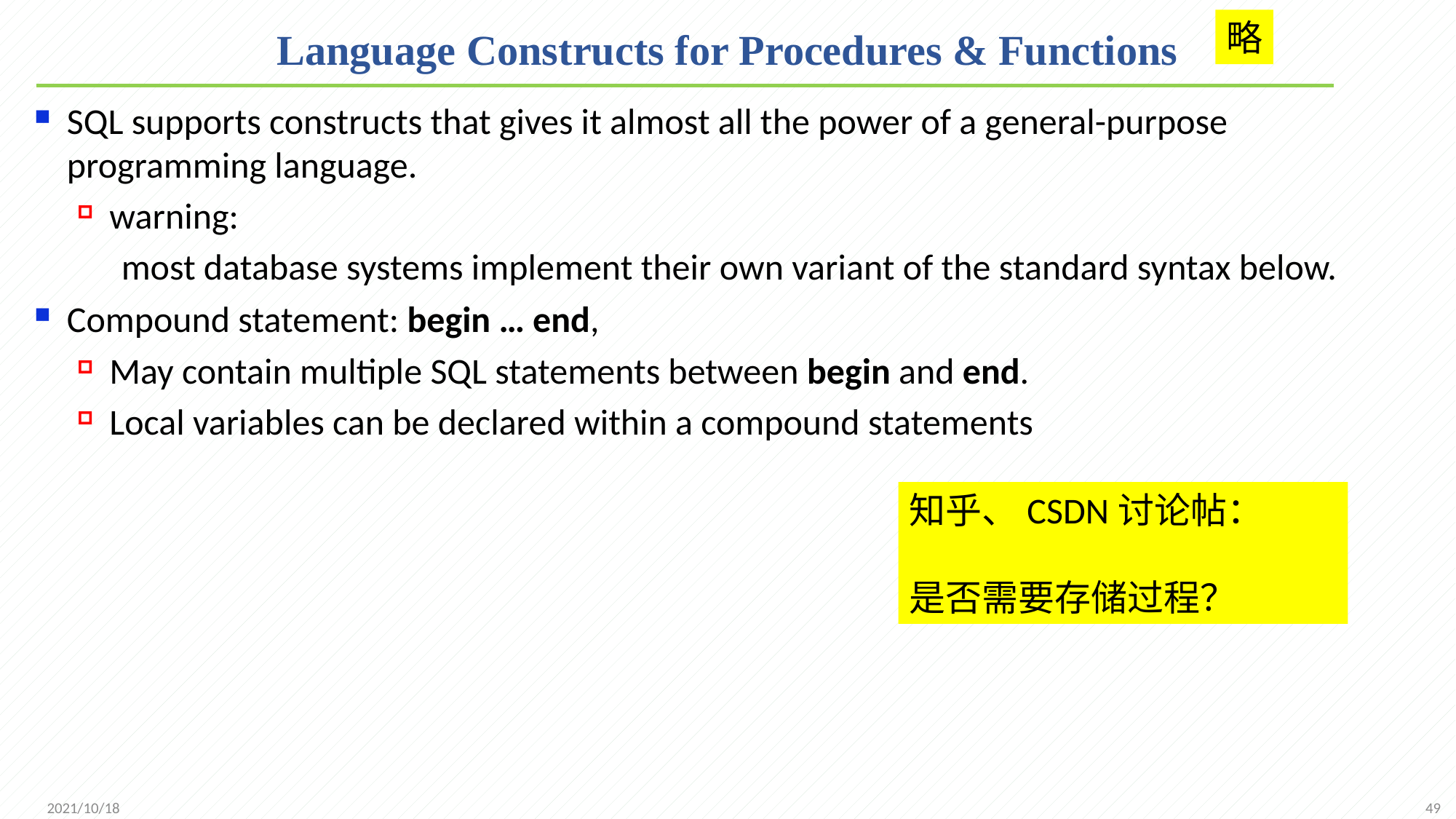

# Language Constructs for Procedures & Functions
略
SQL supports constructs that gives it almost all the power of a general-purpose programming language.
warning:
     most database systems implement their own variant of the standard syntax below.
Compound statement: begin … end,
May contain multiple SQL statements between begin and end.
Local variables can be declared within a compound statements

知乎、CSDN讨论帖：

是否需要存储过程？
49
2021/10/18